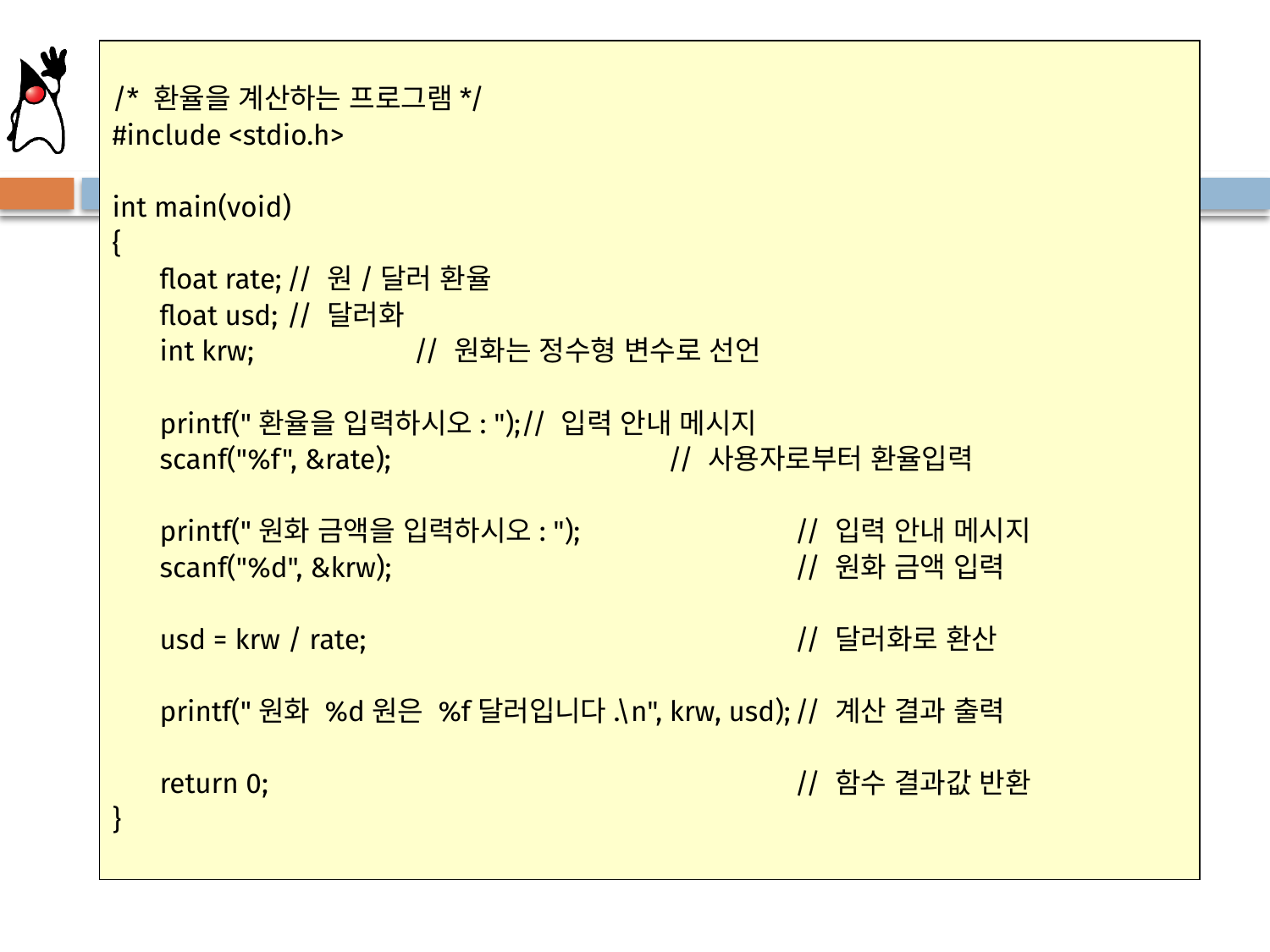

#
/* 환율을 계산하는 프로그램*/
#include <stdio.h>

int main(void)
{
	float rate;	// 원/달러 환율
	float usd;	// 달러화
	int krw;		// 원화는 정수형 변수로 선언

	printf("환율을 입력하시오: ");// 입력 안내 메시지
	scanf("%f", &rate);			// 사용자로부터 환율입력

	printf("원화 금액을 입력하시오: ");		// 입력 안내 메시지
	scanf("%d", &krw);				// 원화 금액 입력

	usd = krw / rate;				// 달러화로 환산

	printf("원화 %d원은 %f달러입니다.\n", krw, usd);	// 계산 결과 출력

	return 0;					// 함수 결과값 반환
}